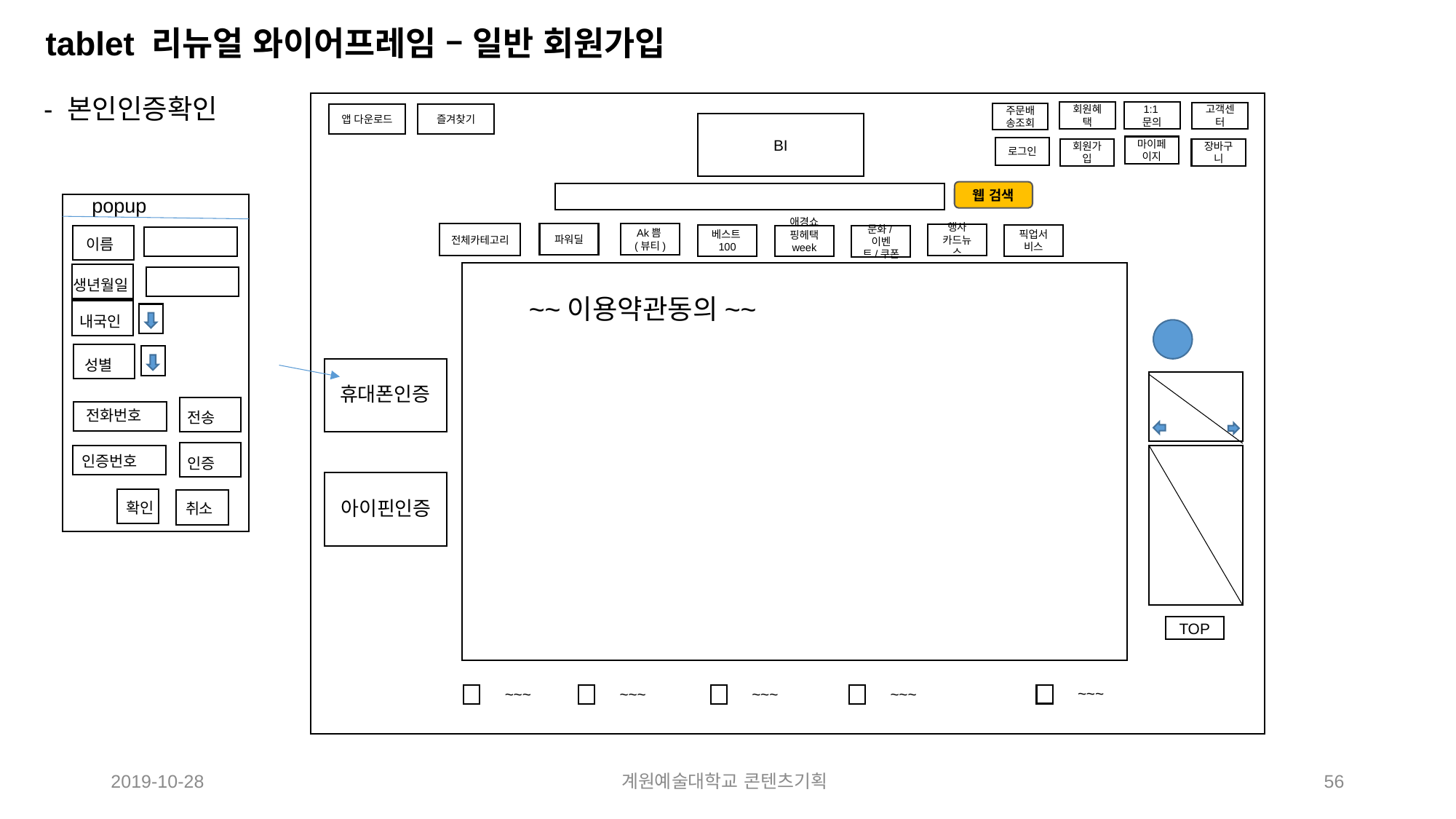

tablet 리뉴얼 와이어프레임 – 일반 회원가입
- 본인인증확인

회원혜택
1:1문의
고객센터
주문배송조회
앱 다운로드
즐겨찾기
BI
마이페이지
로그인
회원가입
장바구니
웹 검색

popup

Ak쁨(뷰티)
전체카테고리
파워딜
행사
카드뉴스
베스트100
픽업서비스
애경쇼핑헤택 week

문화/이벤트/쿠폰

이름

생년월일
~~이용약관동의~~

내국인

성별

휴대폰인증

전화번호

전송

인증번호
인증

아이핀인증
확인
취소
TOP
~~~
~~~
~~~
~~~
~~~

2019-10-28
계원예술대학교 콘텐츠기획
56